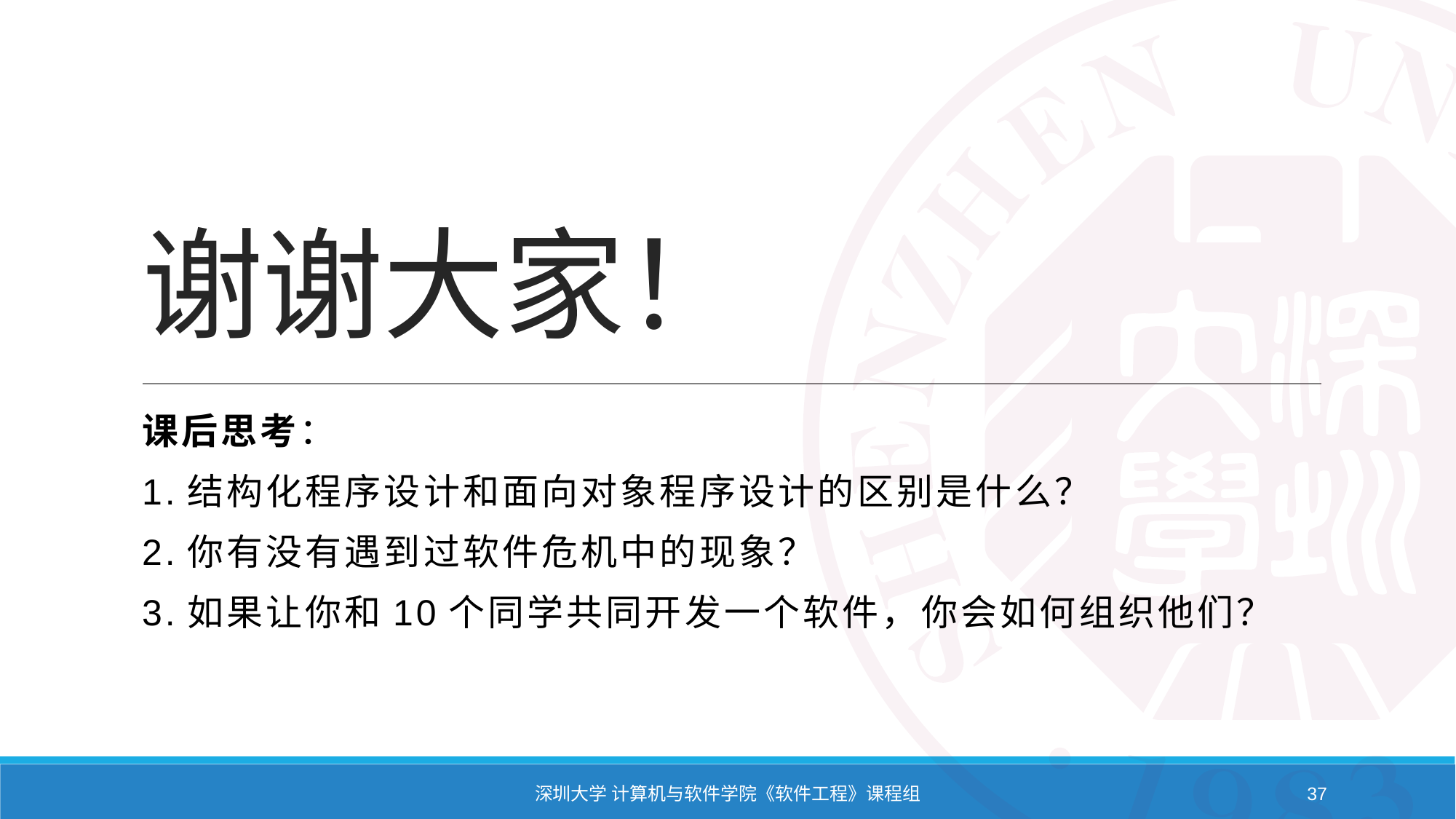

# 谢谢大家！
课后思考：
1.结构化程序设计和面向对象程序设计的区别是什么？
2.你有没有遇到过软件危机中的现象？
3.如果让你和10个同学共同开发一个软件，你会如何组织他们？
深圳大学 计算机与软件学院《软件工程》课程组
37